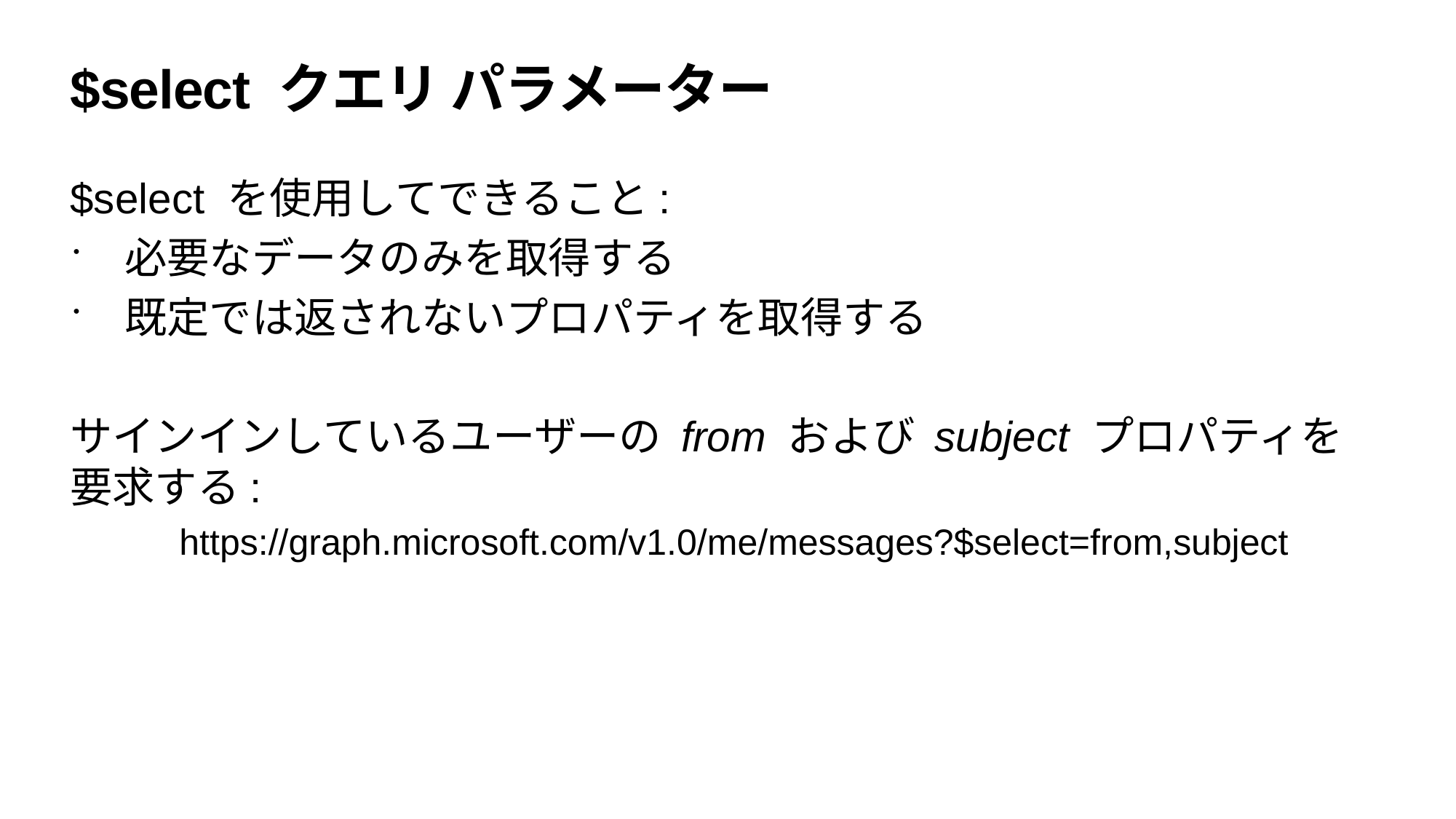

# $select クエリ パラメーター
$select を使用してできること:
必要なデータのみを取得する
既定では返されないプロパティを取得する

サインインしているユーザーの from および subject プロパティを要求する:
	https://graph.microsoft.com/v1.0/me/messages?$select=from,subject